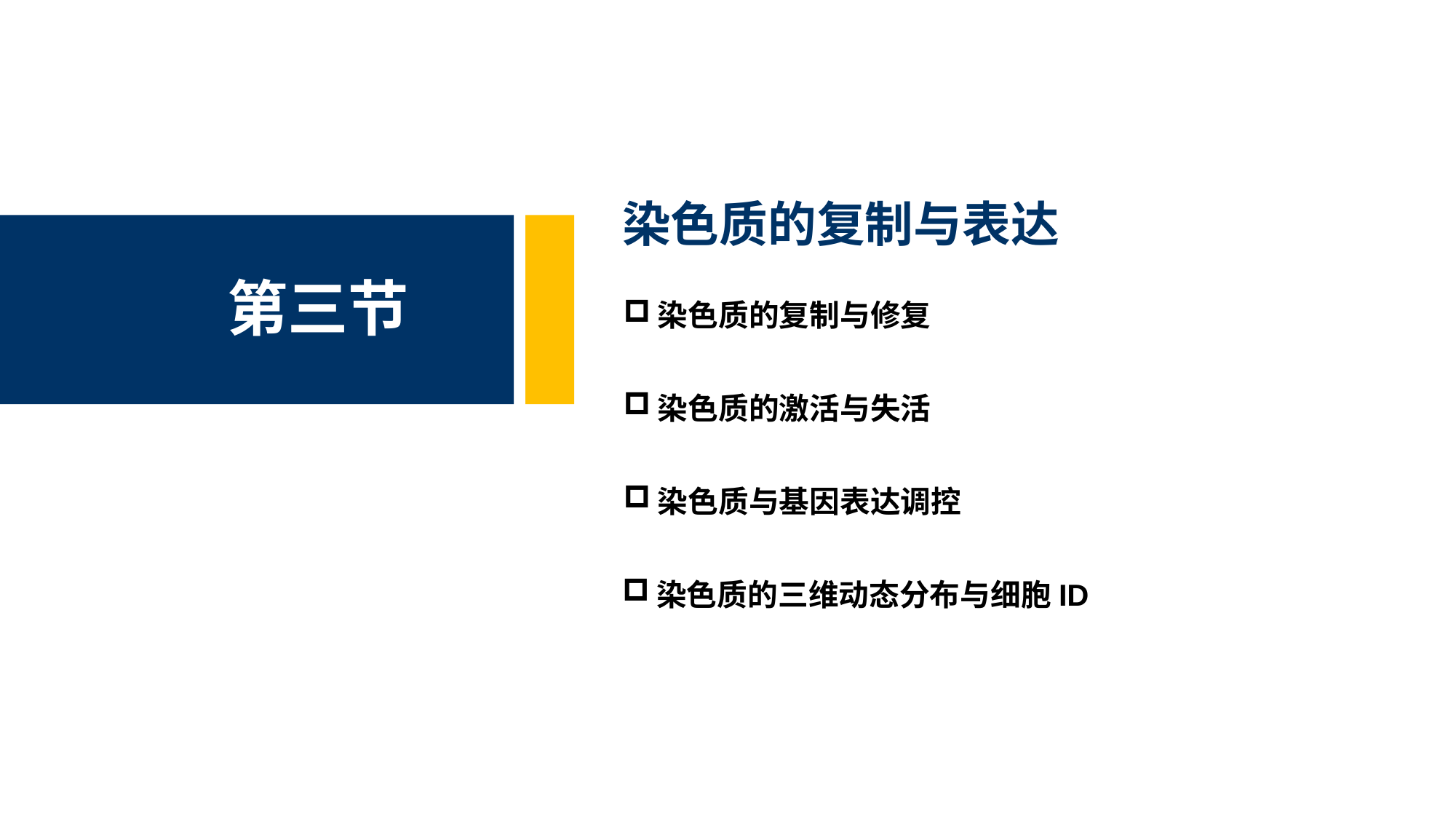

染色质的复制与表达

第三节
染色质的复制与修复
染色质的激活与失活
染色质与基因表达调控
染色质的三维动态分布与细胞ID